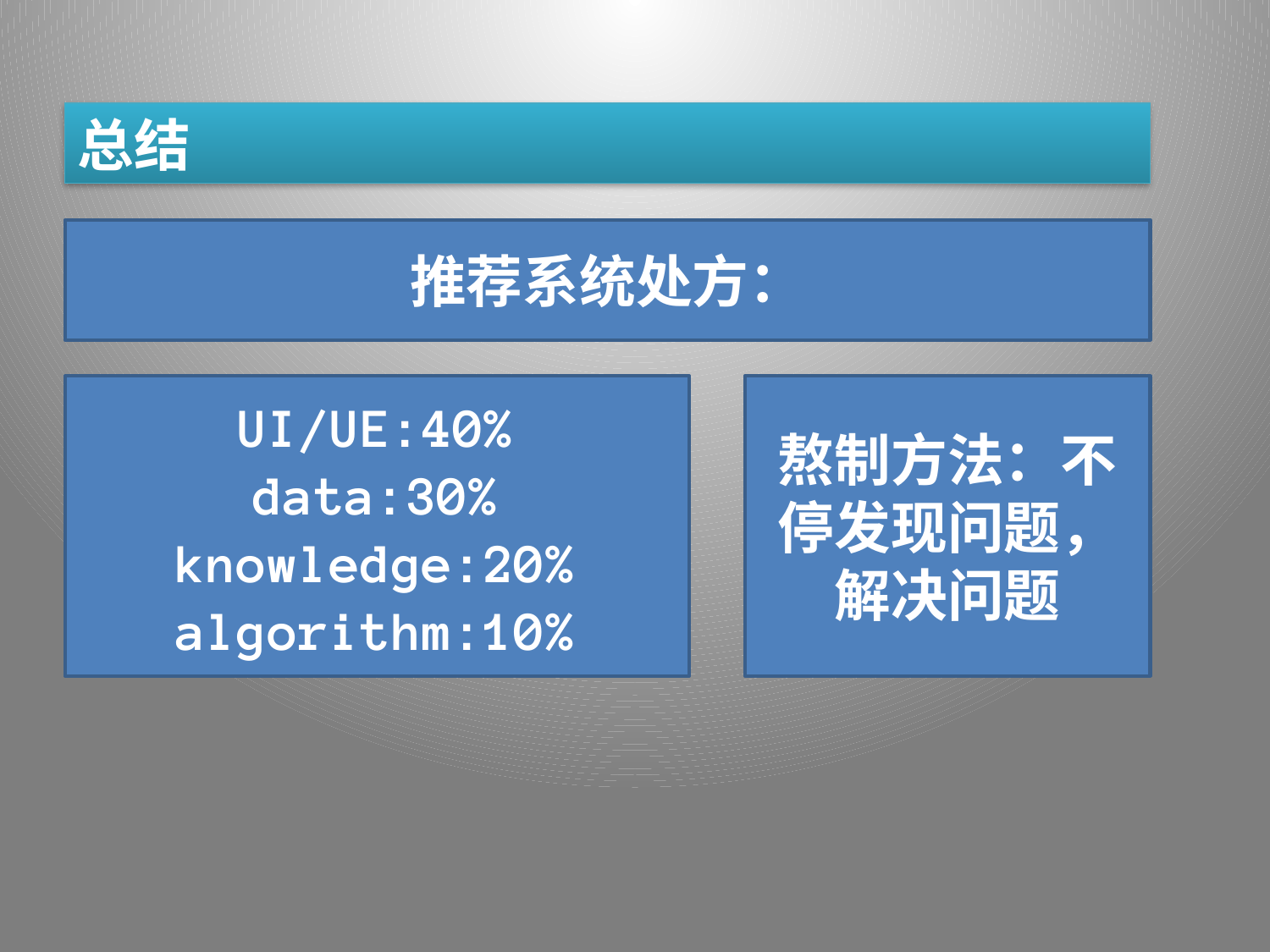

总结
推荐系统处方：
UI/UE:40%
data:30%
 knowledge:20%
algorithm:10%
熬制方法：不停发现问题，解决问题